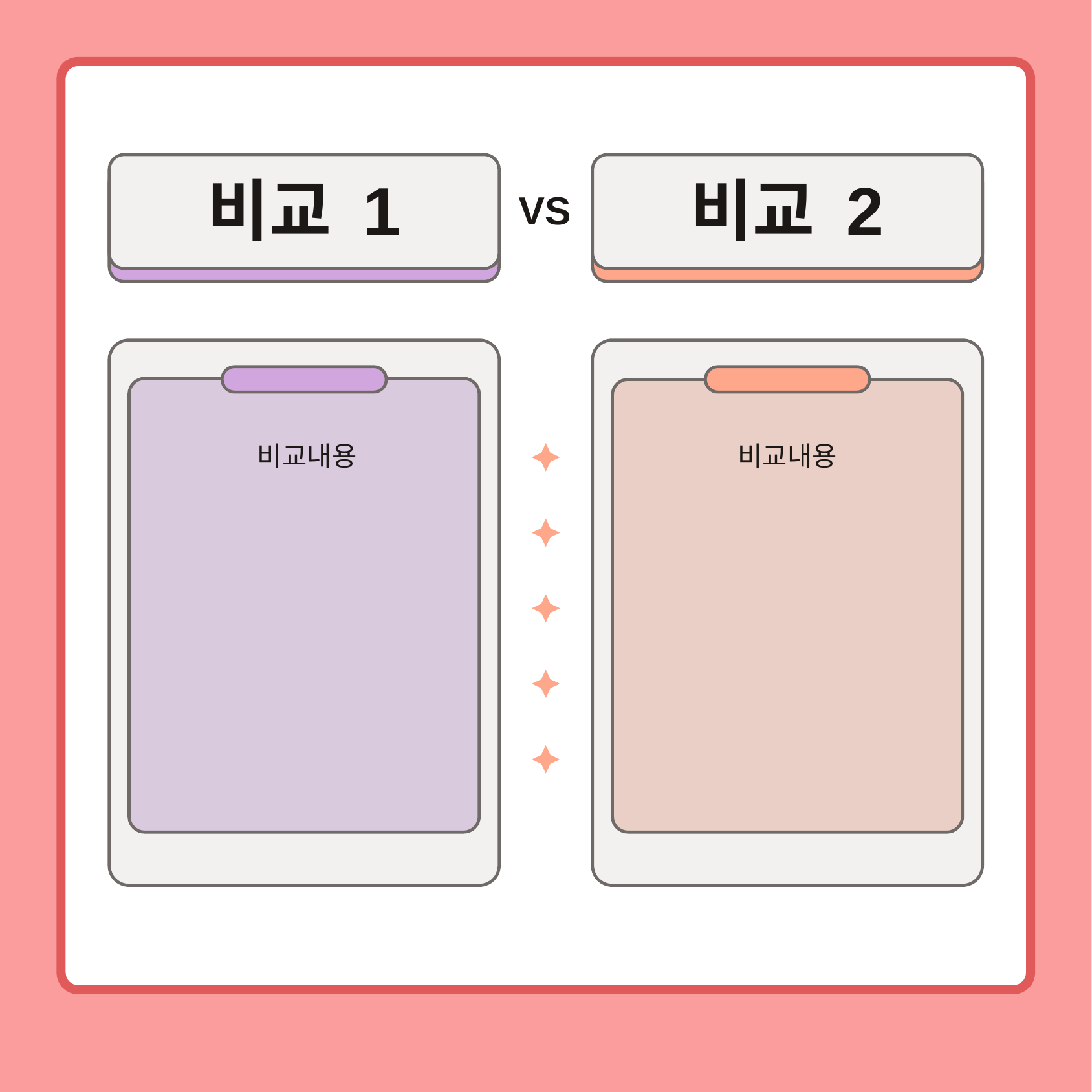

소제목 작성

비교 1
비교 2
VS

비교내용
비교내용